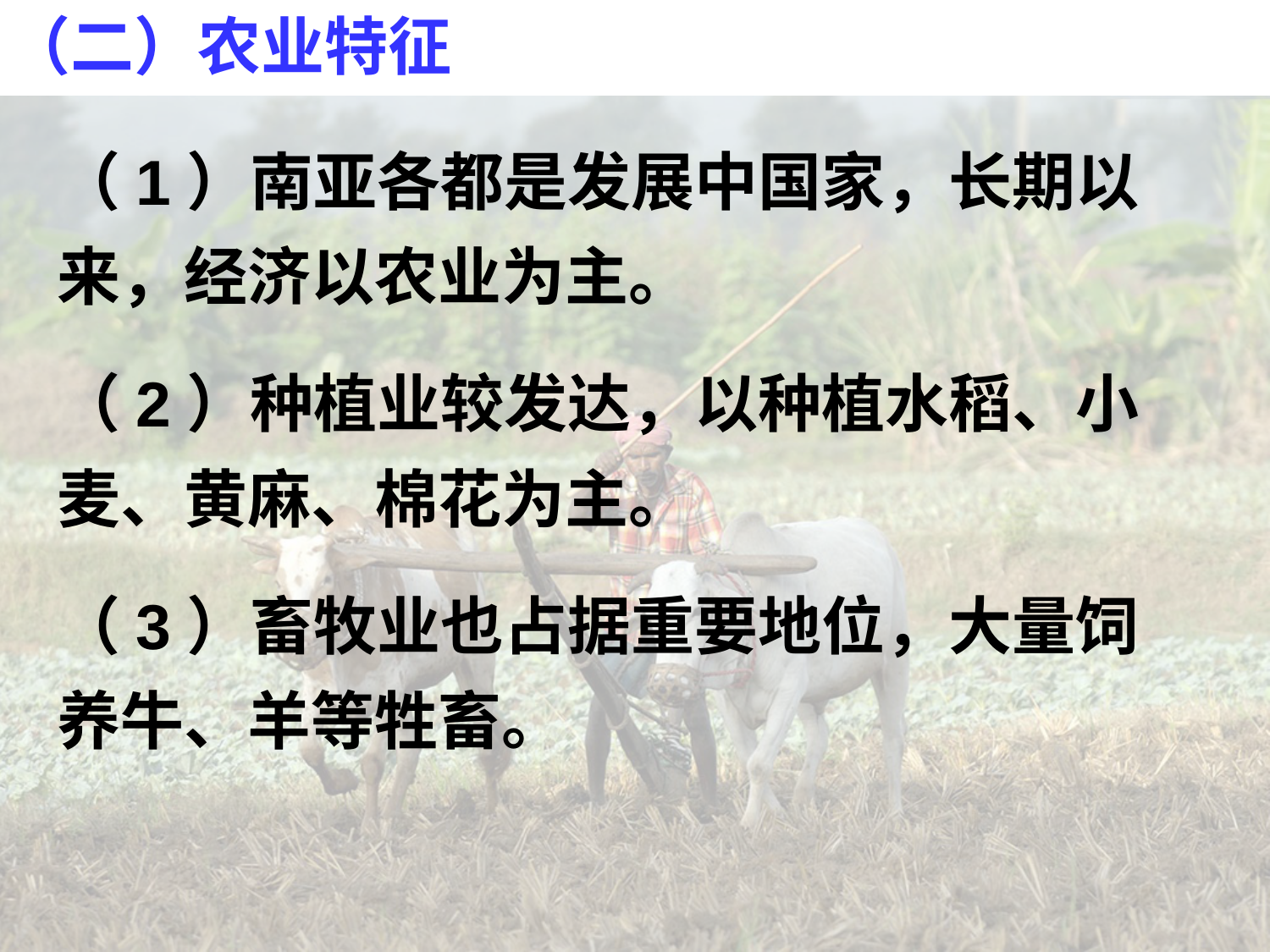

（二）农业特征

（1）南亚各都是发展中国家，长期以来，经济以农业为主。
（2）种植业较发达，以种植水稻、小麦、黄麻、棉花为主。
（3）畜牧业也占据重要地位，大量饲养牛、羊等牲畜。